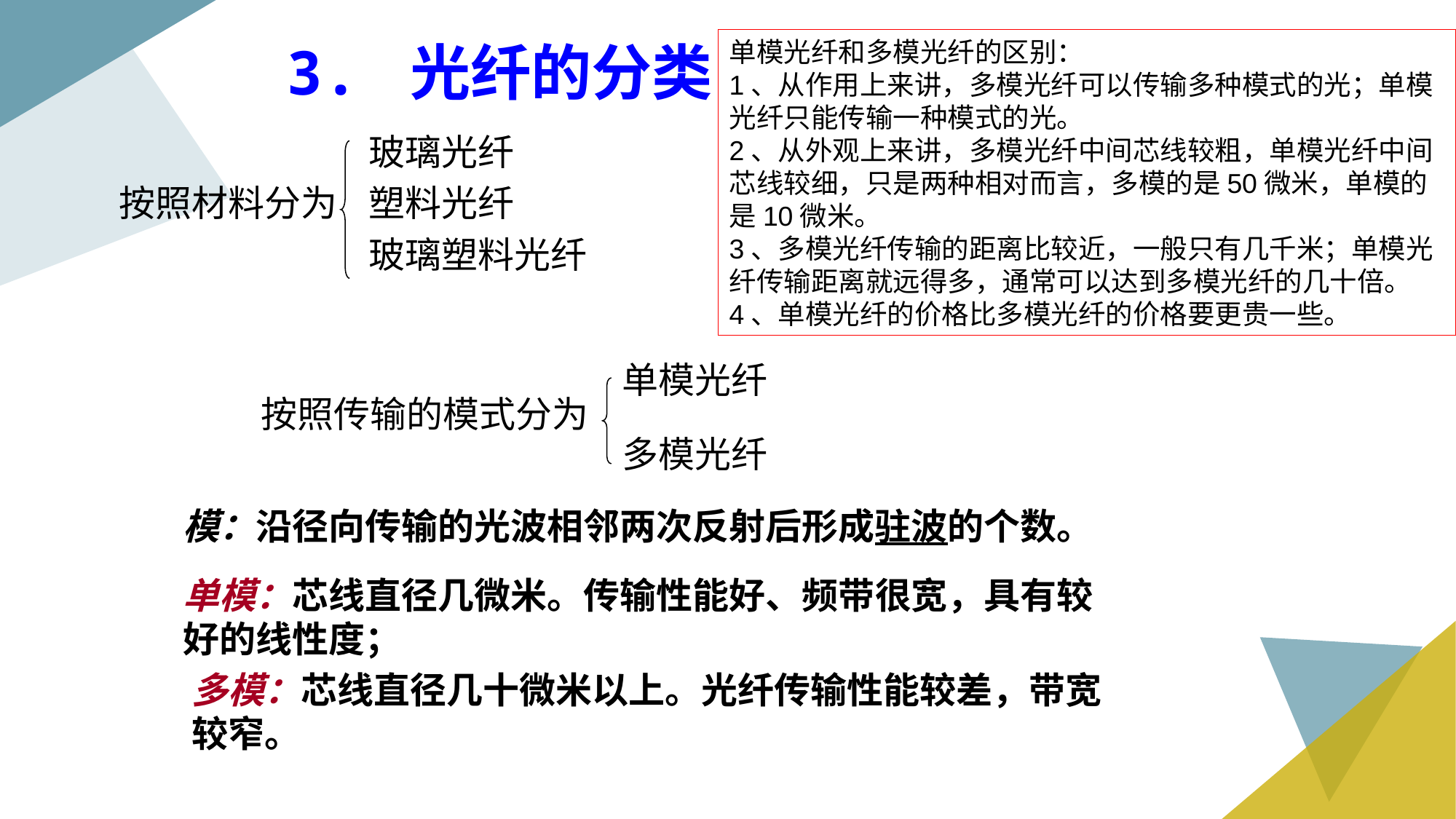

3. 光纤的分类
单模光纤和多模光纤的区别：
1、从作用上来讲，多模光纤可以传输多种模式的光；单模光纤只能传输一种模式的光。
2、从外观上来讲，多模光纤中间芯线较粗，单模光纤中间芯线较细，只是两种相对而言，多模的是50微米，单模的是10微米。
3、多模光纤传输的距离比较近，一般只有几千米；单模光纤传输距离就远得多，通常可以达到多模光纤的几十倍。
4、单模光纤的价格比多模光纤的价格要更贵一些。
玻璃光纤

按照材料分为
塑料光纤
玻璃塑料光纤
单模光纤

按照传输的模式分为
多模光纤
模：沿径向传输的光波相邻两次反射后形成驻波的个数。
单模：芯线直径几微米。传输性能好、频带很宽，具有较好的线性度；
多模：芯线直径几十微米以上。光纤传输性能较差，带宽较窄。